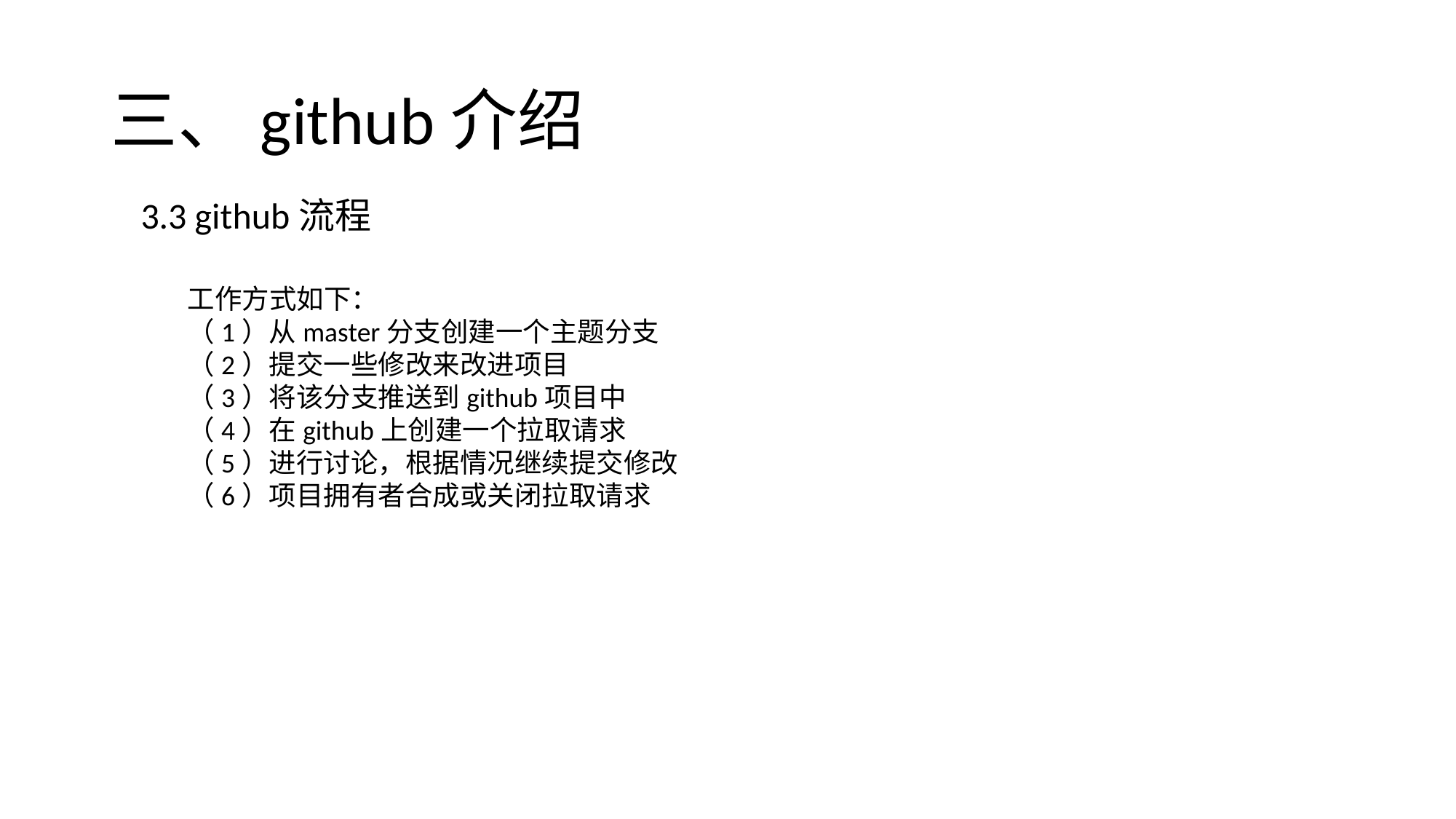

# 三、github介绍
3.3 github流程
工作方式如下：
（1）从master分支创建一个主题分支
（2）提交一些修改来改进项目
（3）将该分支推送到github项目中
（4）在github上创建一个拉取请求
（5）进行讨论，根据情况继续提交修改
（6）项目拥有者合成或关闭拉取请求